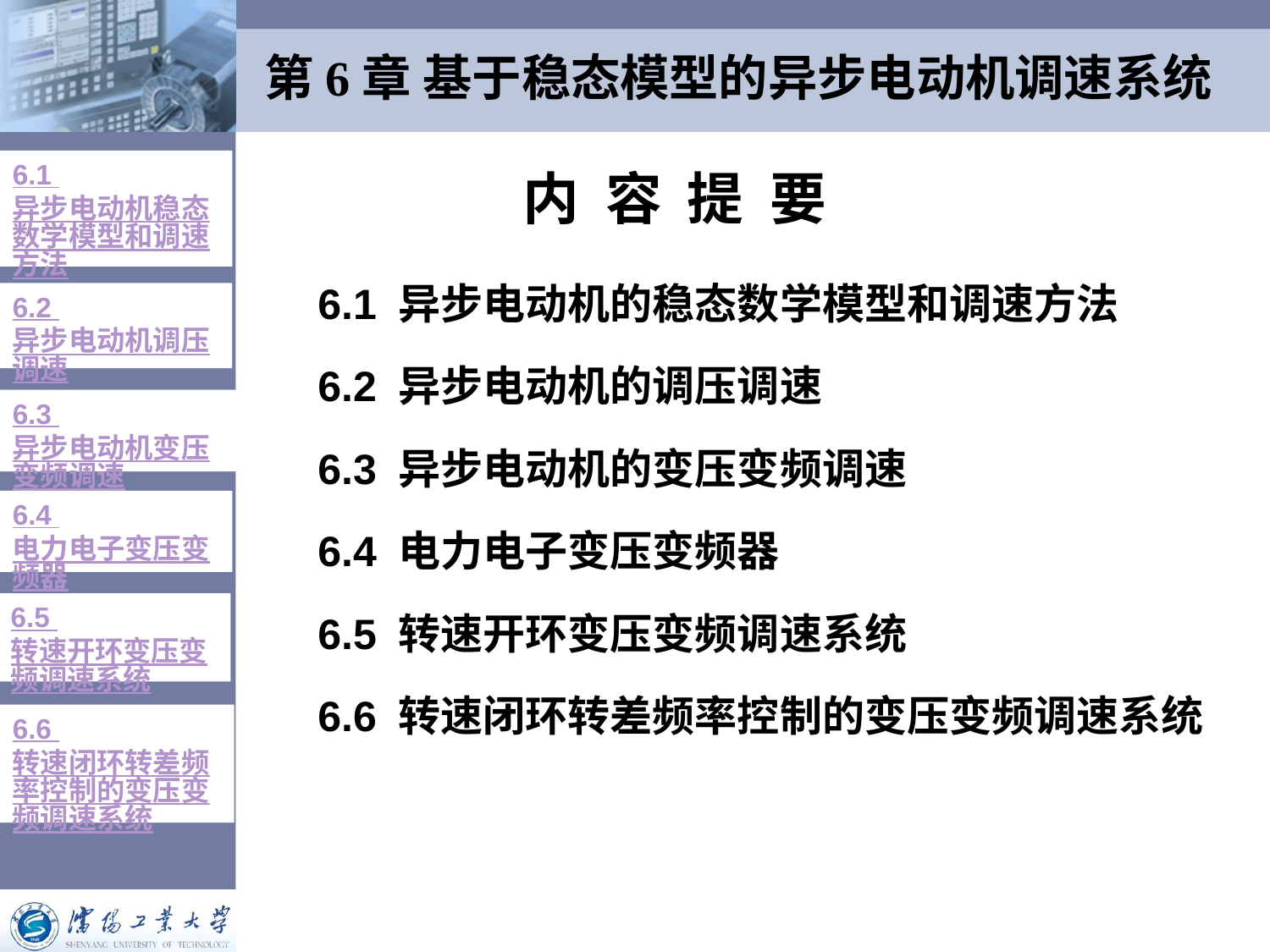

# 第6章 基于稳态模型的异步电动机调速系统
6.1 异步电动机稳态数学模型和调速方法
内  容  提  要
6.1 异步电动机的稳态数学模型和调速方法
6.2 异步电动机的调压调速
6.3 异步电动机的变压变频调速
6.4 电力电子变压变频器
6.5 转速开环变压变频调速系统
6.6 转速闭环转差频率控制的变压变频调速系统

6.2 异步电动机调压调速
6.3 异步电动机变压变频调速

6.4 电力电子变压变频器
6.5 转速开环变压变频调速系统

6.6 转速闭环转差频率控制的变压变频调速系统